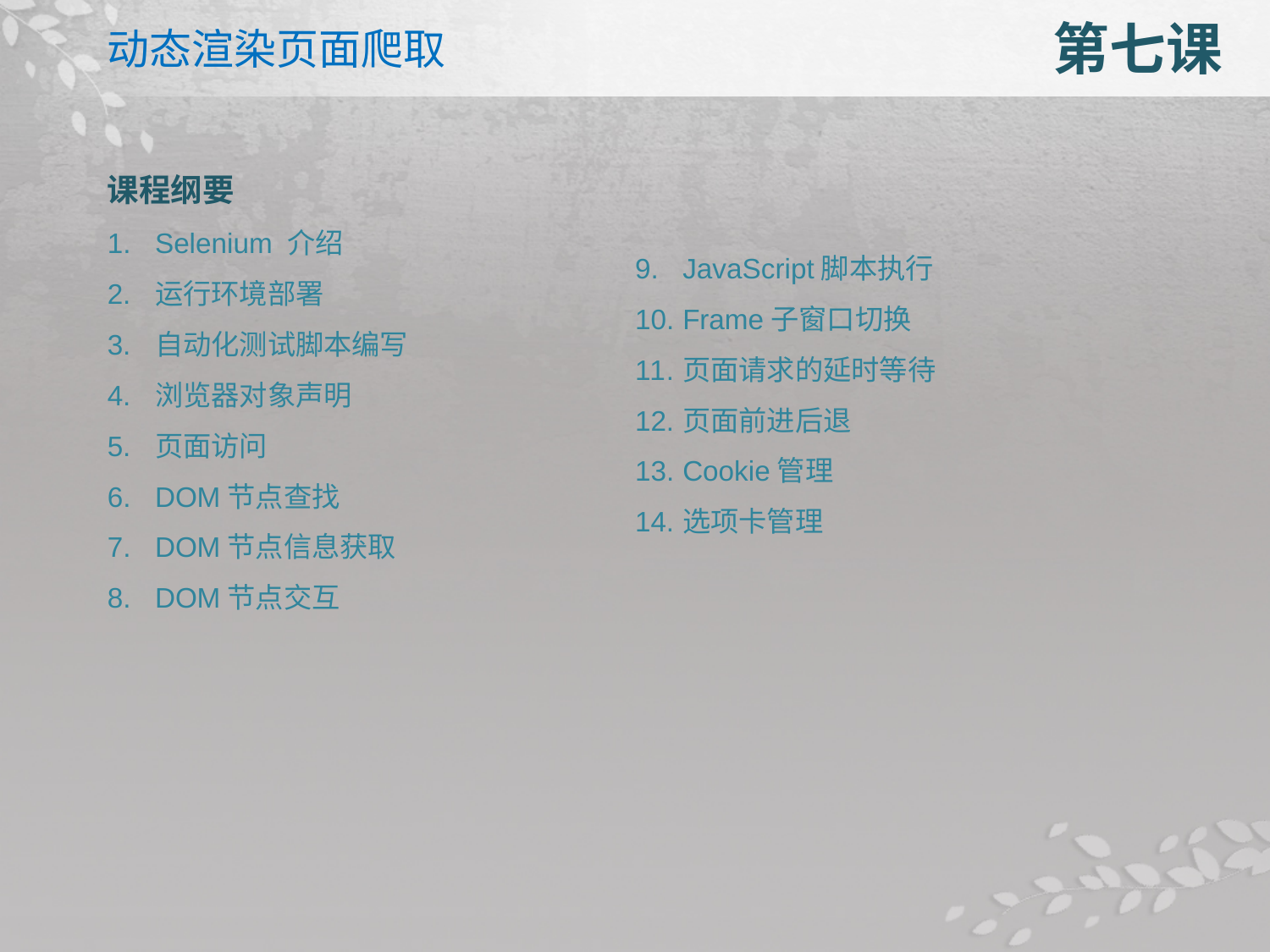

动态渲染页面爬取
第七课
课程纲要
Selenium 介绍
运行环境部署
自动化测试脚本编写
浏览器对象声明
页面访问
DOM节点查找
DOM节点信息获取
DOM节点交互

JavaScript脚本执行
Frame子窗口切换
页面请求的延时等待
页面前进后退
Cookie管理
选项卡管理